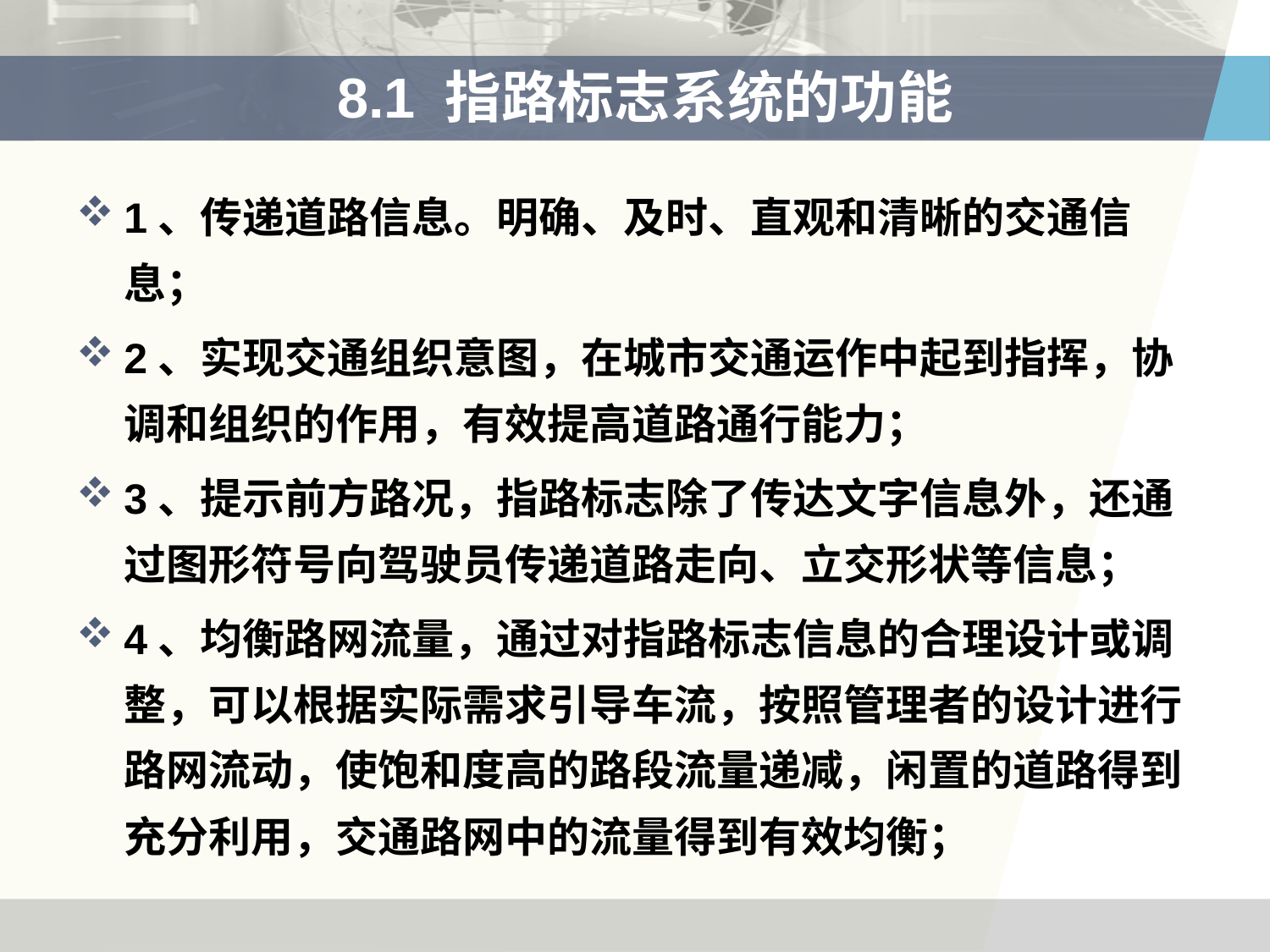

# 8.1 指路标志系统的功能
1、传递道路信息。明确、及时、直观和清晰的交通信息；
2、实现交通组织意图，在城市交通运作中起到指挥，协调和组织的作用，有效提高道路通行能力；
3、提示前方路况，指路标志除了传达文字信息外，还通过图形符号向驾驶员传递道路走向、立交形状等信息；
4、均衡路网流量，通过对指路标志信息的合理设计或调整，可以根据实际需求引导车流，按照管理者的设计进行路网流动，使饱和度高的路段流量递减，闲置的道路得到充分利用，交通路网中的流量得到有效均衡；